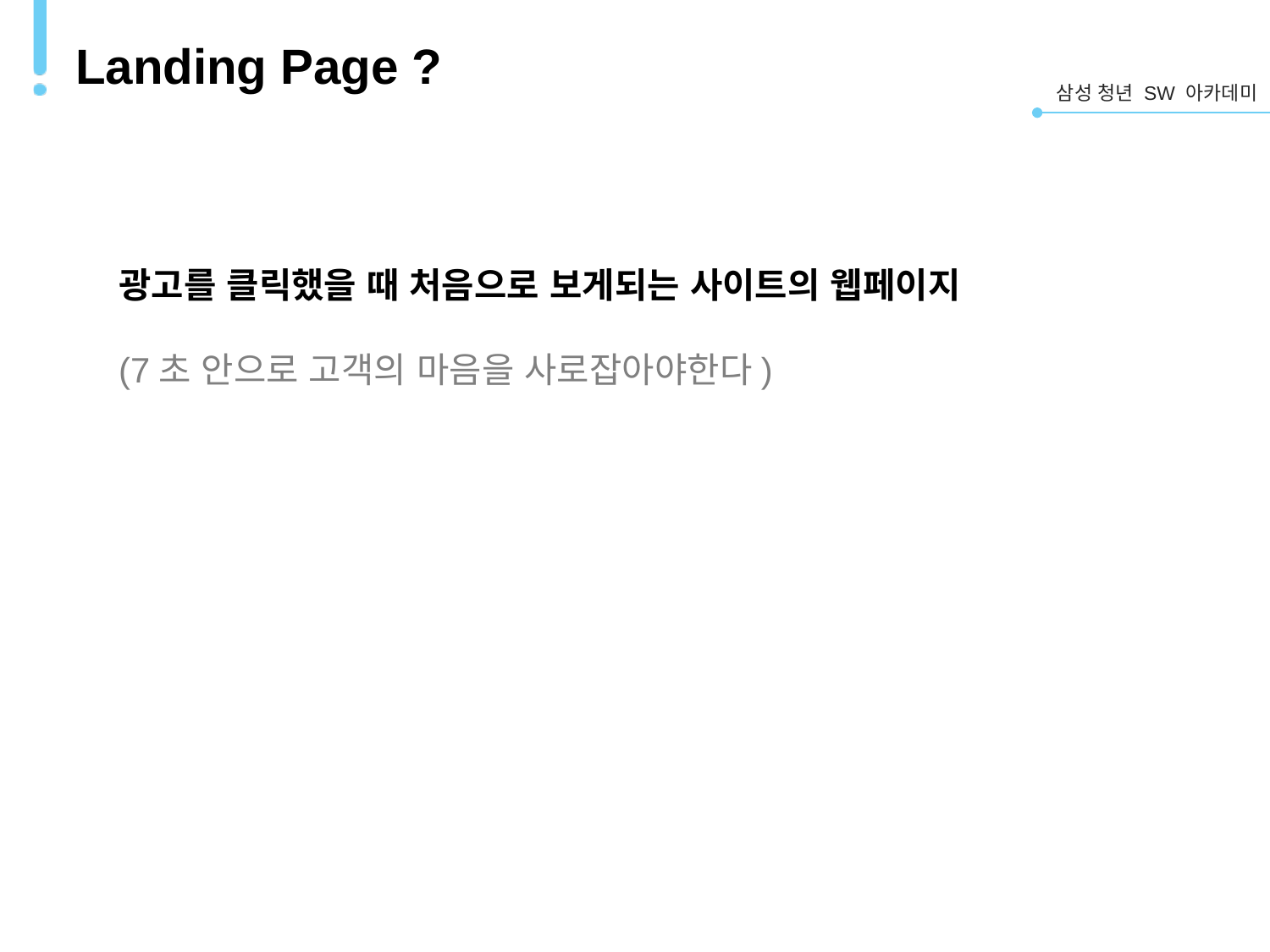

# Landing Page ?
광고를 클릭했을 때 처음으로 보게되는 사이트의 웹페이지
(7초 안으로 고객의 마음을 사로잡아야한다)